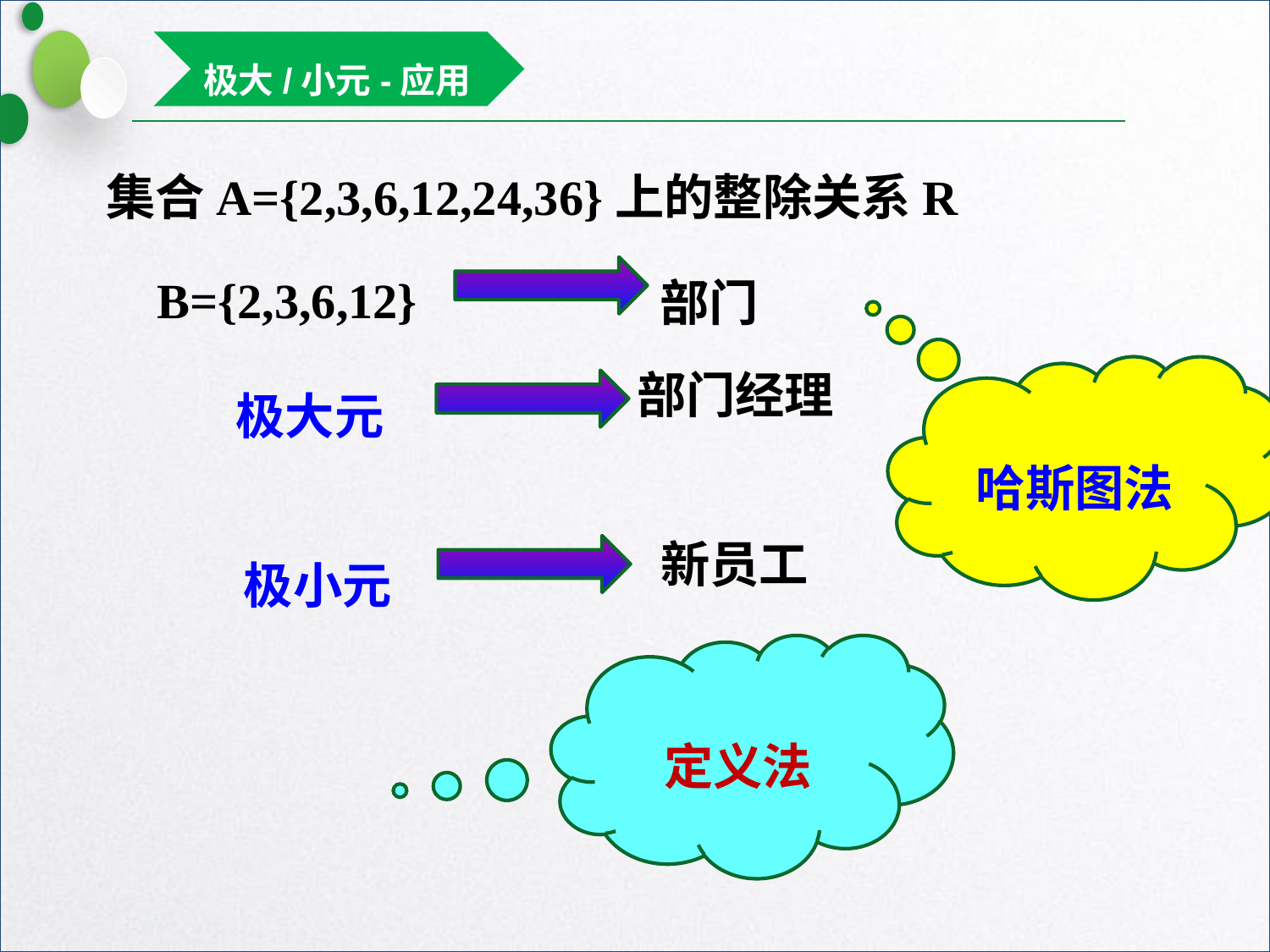

极大/小元-应用
集合A={2,3,6,12,24,36}上的整除关系R
B={2,3,6,12}
部门

部门经理
极大元
哈斯图法

新员工
极小元

定义法